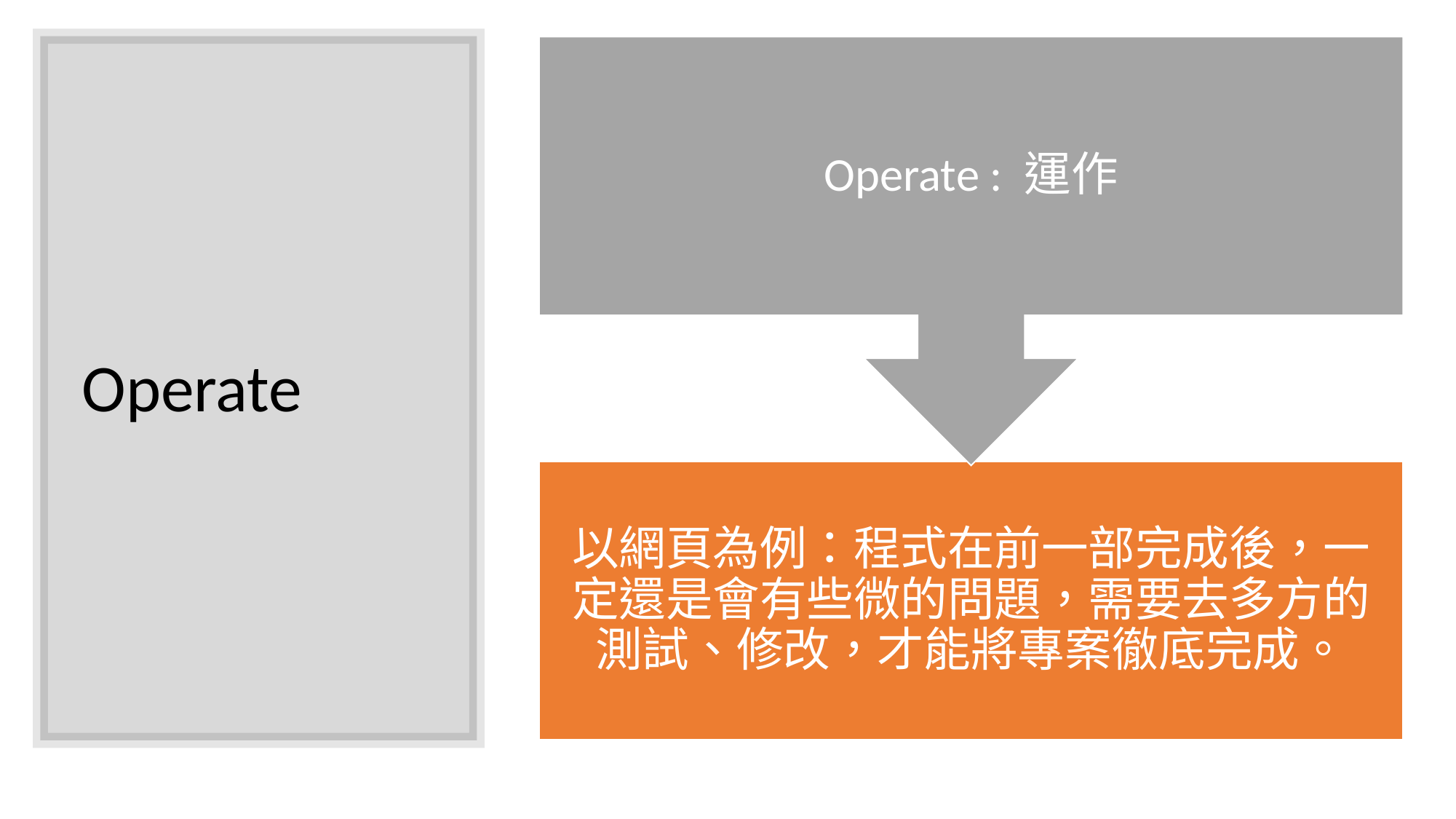

以網頁為例：程式在前一部完成後，一定還是會有些微的問題，需要去多方的測試、修改，才能將專案徹底完成。
Operate : 運作
# Operate